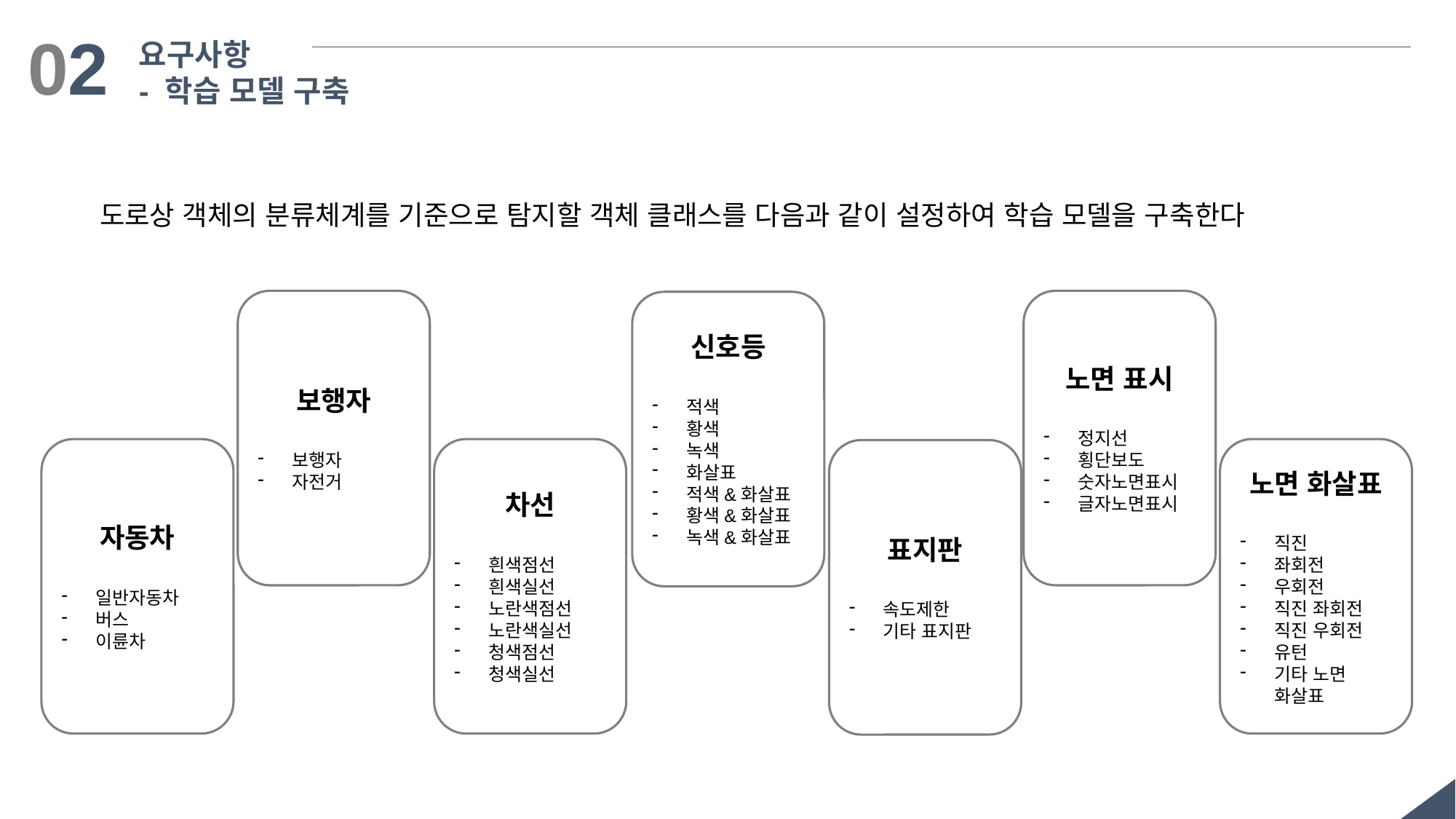

02
요구사항
- 학습 모델 구축
도로상 객체의 분류체계를 기준으로 탐지할 객체 클래스를 다음과 같이 설정하여 학습 모델을 구축한다
보행자

보행자
자전거
노면 표시

정지선
횡단보도
숫자노면표시
글자노면표시
신호등

적색
황색
녹색
화살표
적색&화살표
황색&화살표
녹색&화살표
차선

흰색점선
흰색실선
노란색점선
노란색실선
청색점선
청색실선
노면 화살표

직진
좌회전
우회전
직진 좌회전
직진 우회전
유턴
기타 노면 화살표
자동차

일반자동차
버스
이륜차
표지판

속도제한
기타 표지판